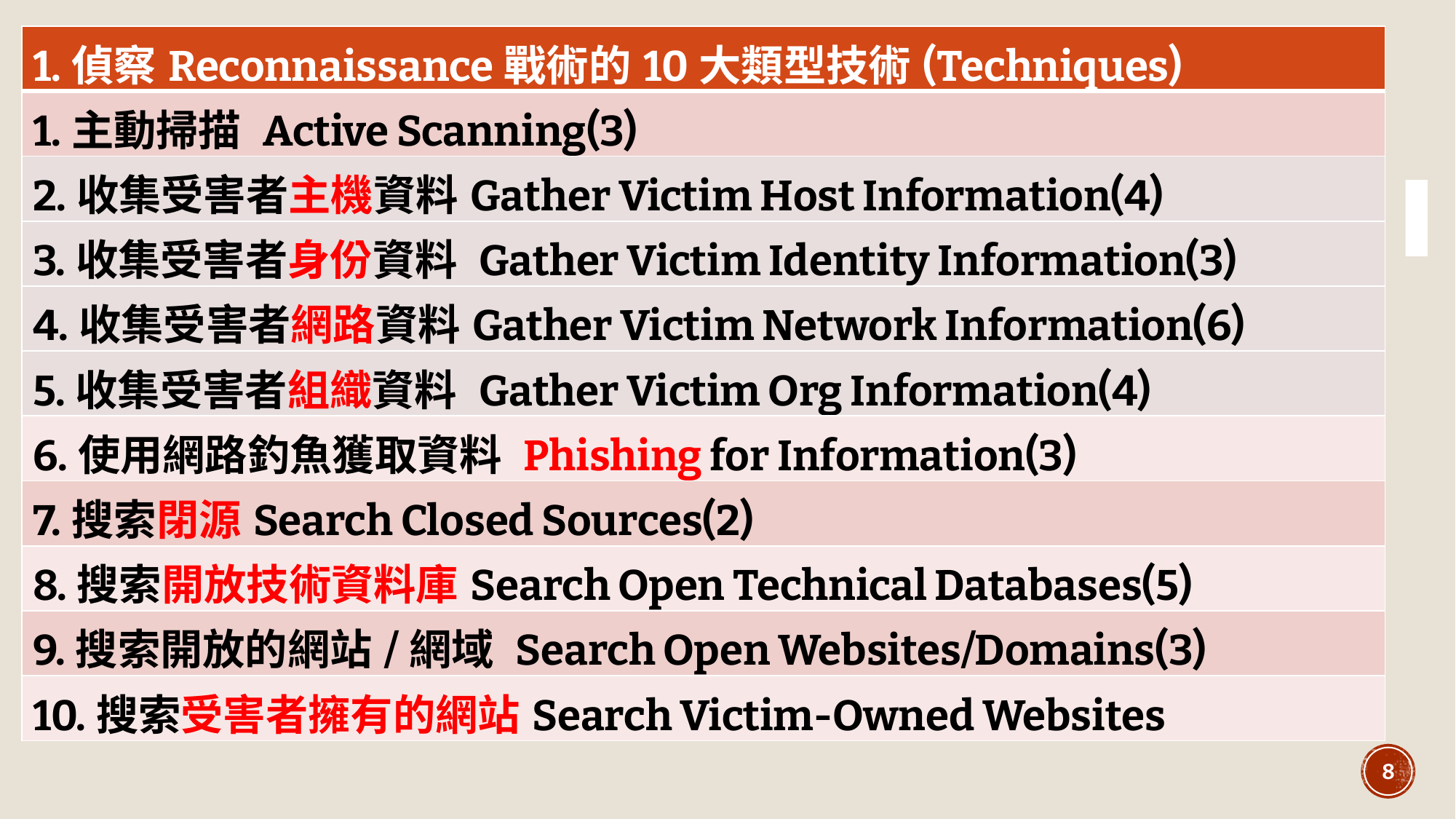

| 1.偵察Reconnaissance戰術的10大類型技術(Techniques) |
| --- |
| 1.主動掃描 Active Scanning(3) |
| 2.收集受害者主機資料Gather Victim Host Information(4) |
| 3.收集受害者身份資料 Gather Victim Identity Information(3) |
| 4.收集受害者網路資料Gather Victim Network Information(6) |
| 5.收集受害者組織資料 Gather Victim Org Information(4) |
| 6.使用網路釣魚獲取資料 Phishing for Information(3) |
| 7.搜索閉源Search Closed Sources(2) |
| 8.搜索開放技術資料庫Search Open Technical Databases(5) |
| 9.搜索開放的網站/網域 Search Open Websites/Domains(3) |
| 10.搜索受害者擁有的網站Search Victim-Owned Websites |

8